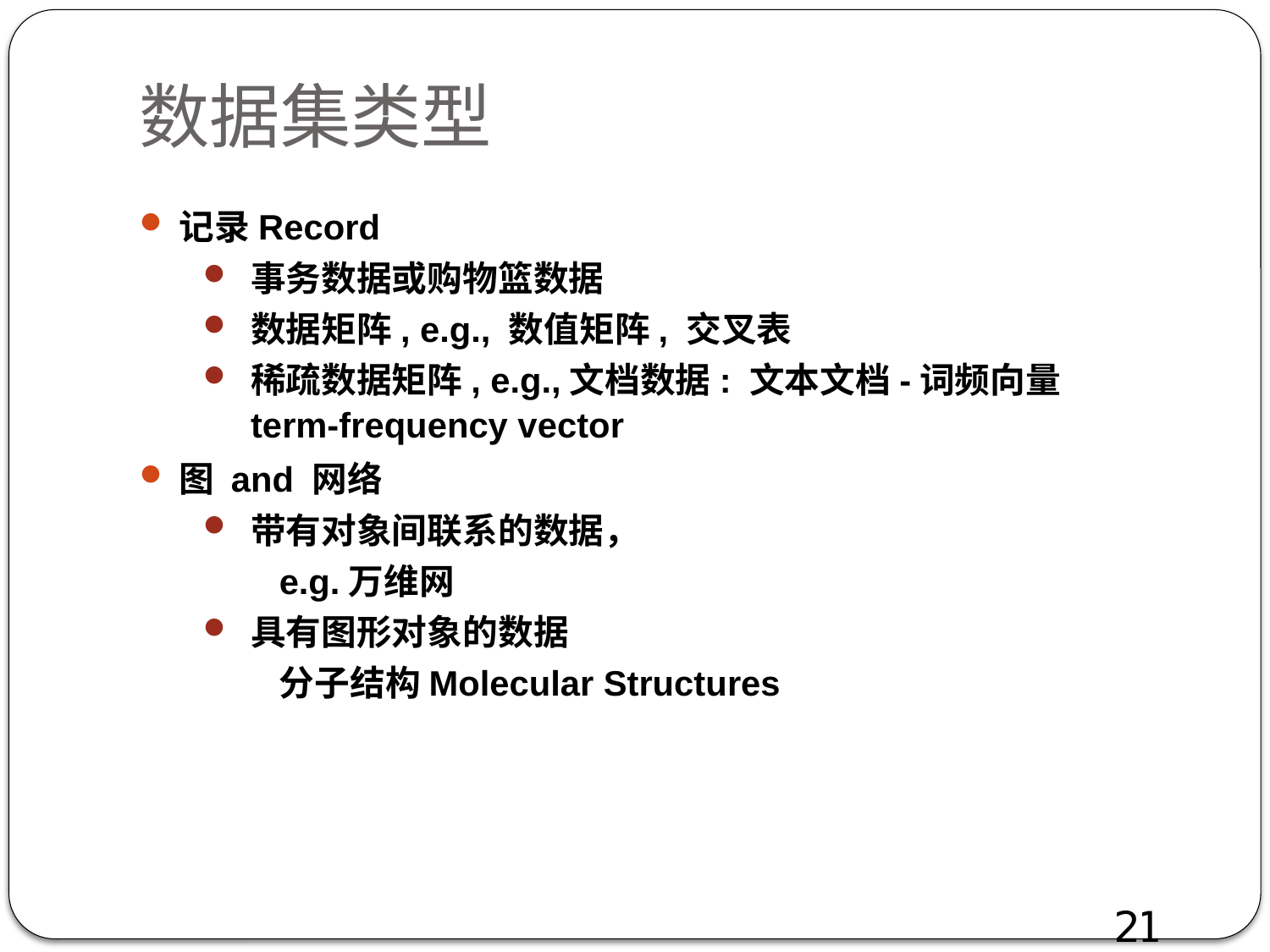

# 数据集类型
记录Record
事务数据或购物篮数据
数据矩阵, e.g., 数值矩阵, 交叉表
稀疏数据矩阵, e.g.,文档数据: 文本文档-词频向量term-frequency vector
图 and 网络
带有对象间联系的数据，
e.g.万维网
具有图形对象的数据
分子结构Molecular Structures
21